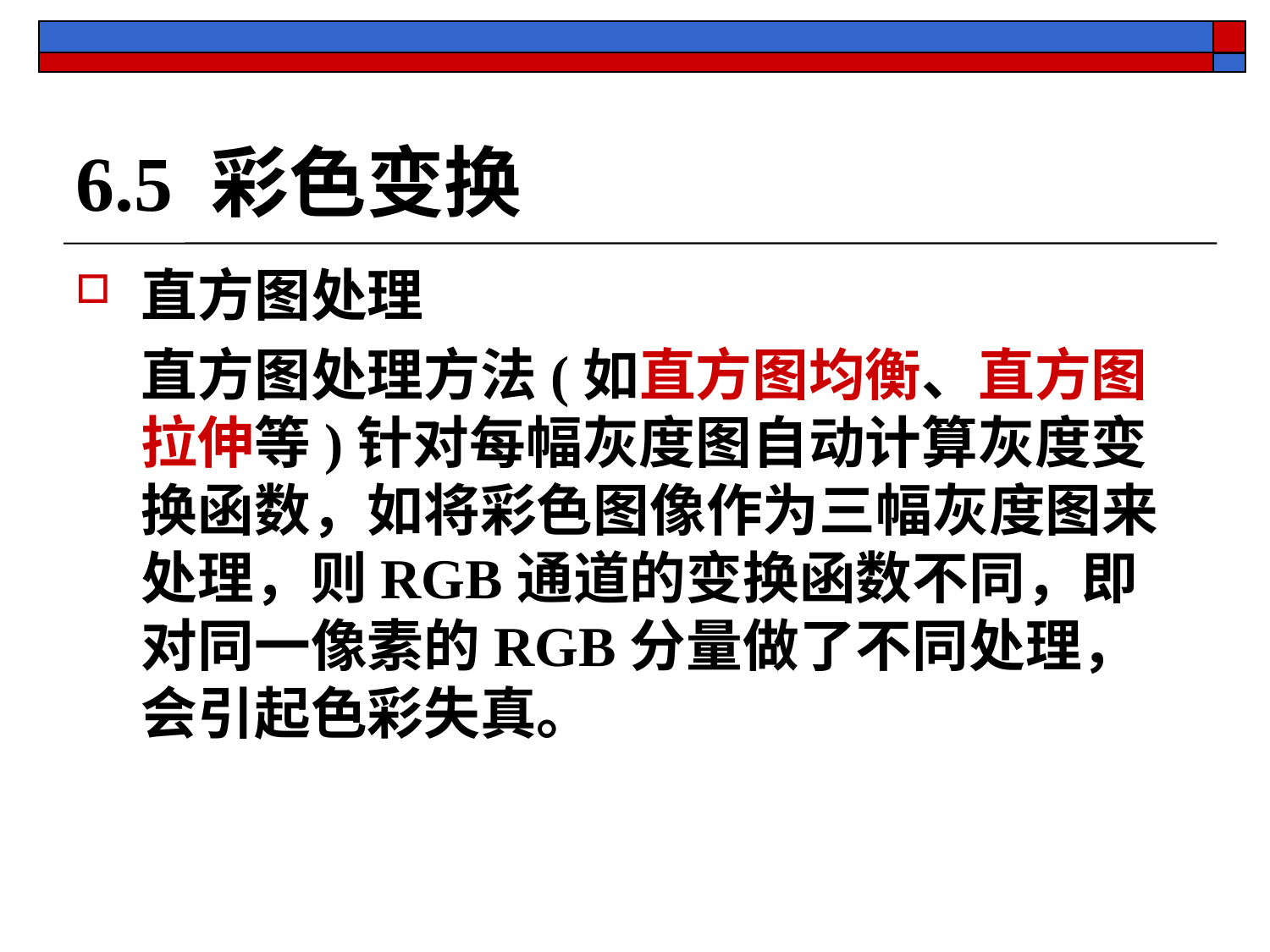

# 6.5 彩色变换
直方图处理
	直方图处理方法(如直方图均衡、直方图拉伸等)针对每幅灰度图自动计算灰度变换函数，如将彩色图像作为三幅灰度图来处理，则RGB通道的变换函数不同，即对同一像素的RGB分量做了不同处理，会引起色彩失真。
80